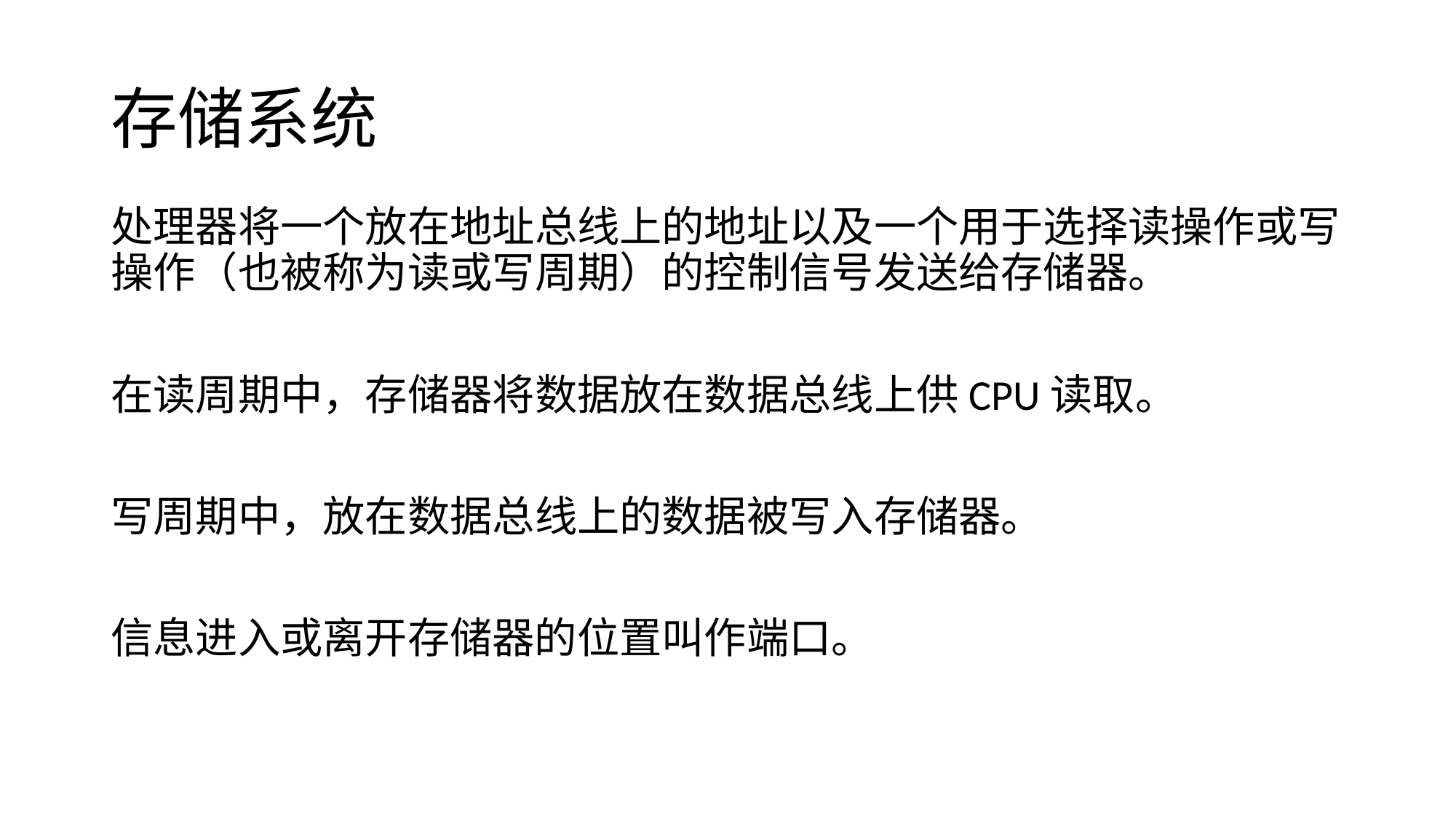

# 存储系统
处理器将一个放在地址总线上的地址以及一个用于选择读操作或写操作（也被称为读或写周期）的控制信号发送给存储器。

在读周期中，存储器将数据放在数据总线上供CPU读取。

写周期中，放在数据总线上的数据被写入存储器。

信息进入或离开存储器的位置叫作端口。